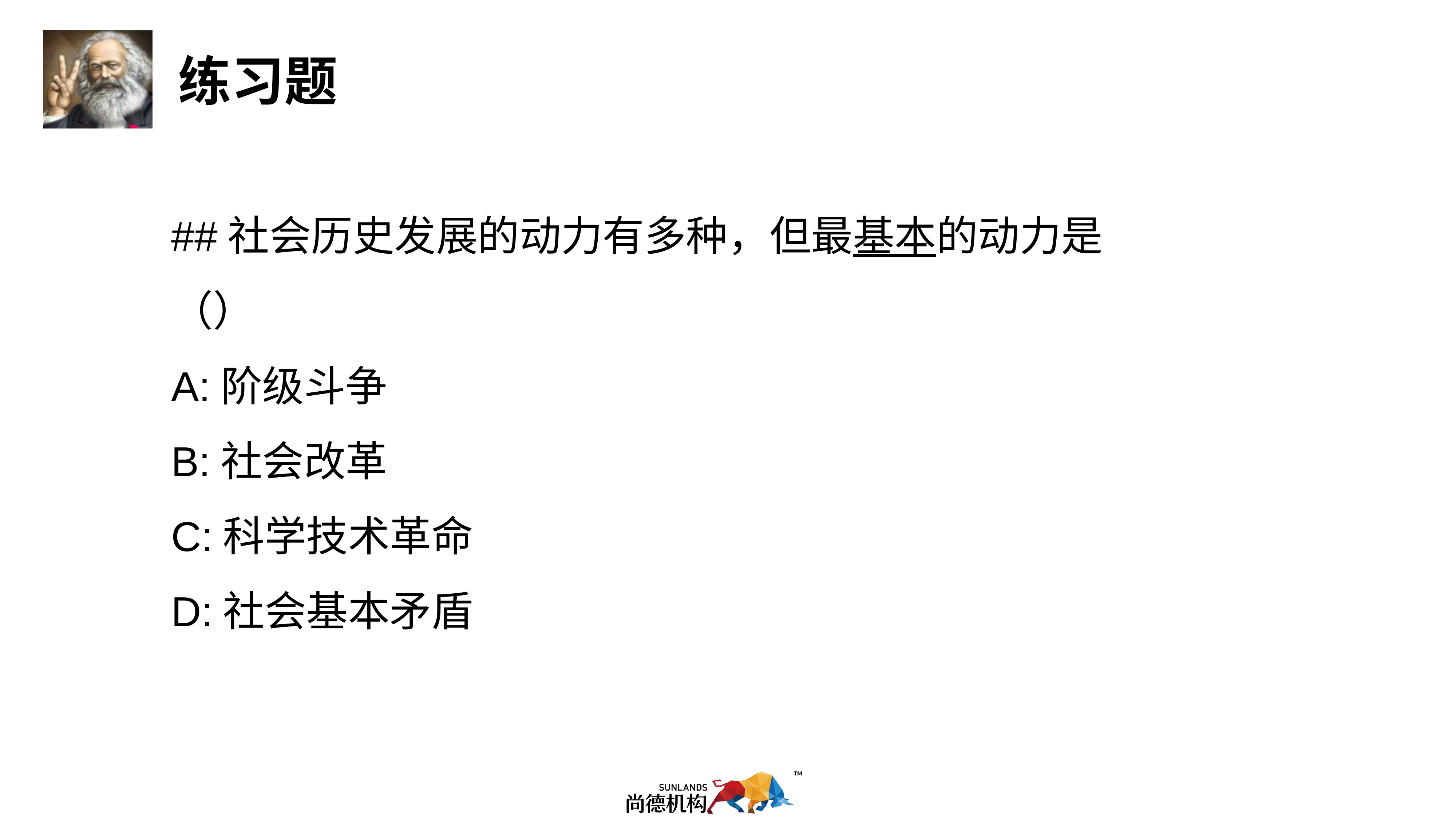

##社会历史发展的动力有多种，但最基本的动力是（）
A:阶级斗争
B:社会改革
C:科学技术革命
D:社会基本矛盾